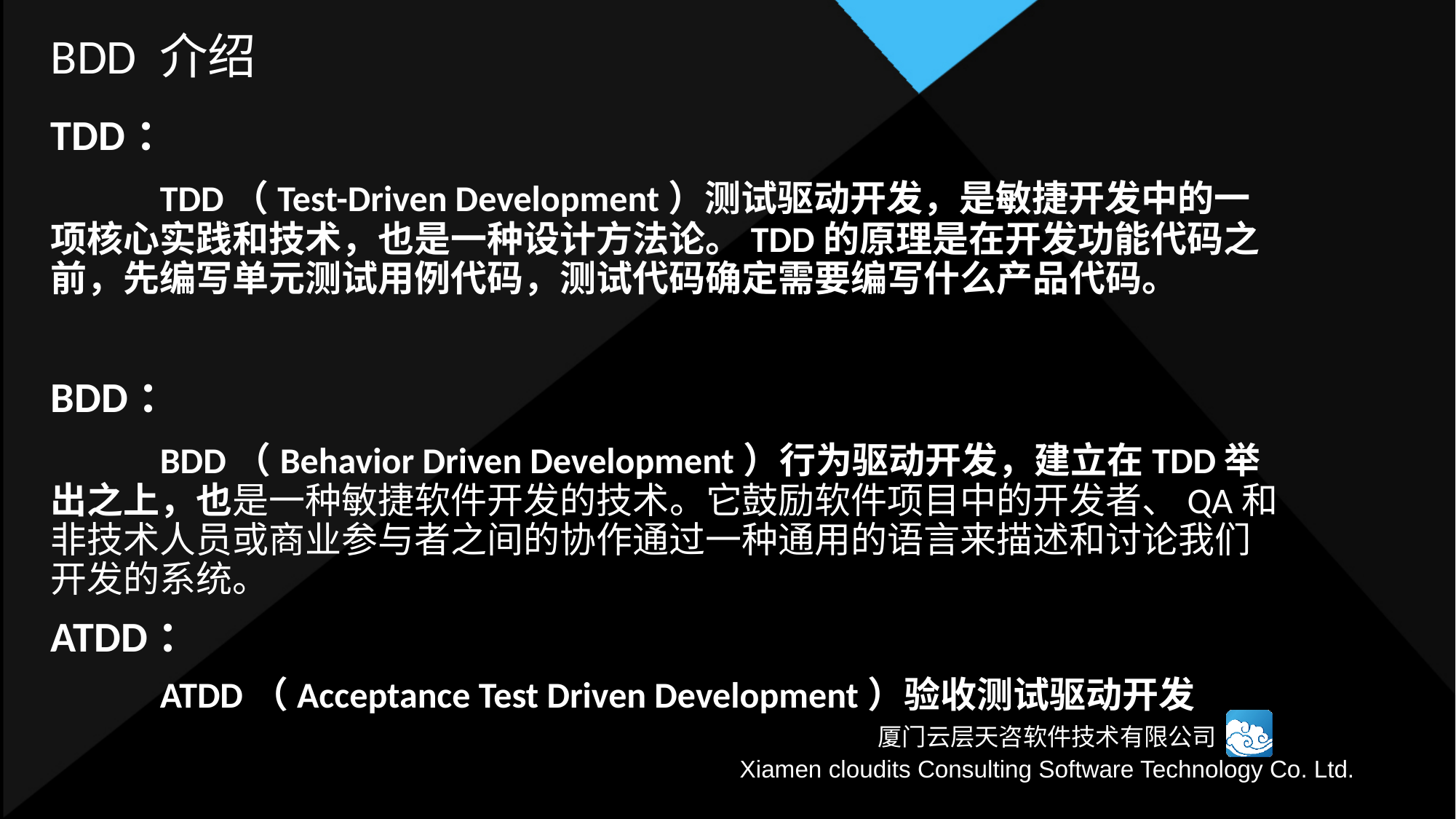

# BDD 介绍
TDD：
	TDD（Test-Driven Development）测试驱动开发，是敏捷开发中的一项核心实践和技术，也是一种设计方法论。TDD的原理是在开发功能代码之前，先编写单元测试用例代码，测试代码确定需要编写什么产品代码。

BDD：
	BDD（Behavior Driven Development）行为驱动开发，建立在TDD举出之上，也是一种敏捷软件开发的技术。它鼓励软件项目中的开发者、QA和非技术人员或商业参与者之间的协作通过一种通用的语言来描述和讨论我们开发的系统。
ATDD：
	ATDD（Acceptance Test Driven Development）验收测试驱动开发